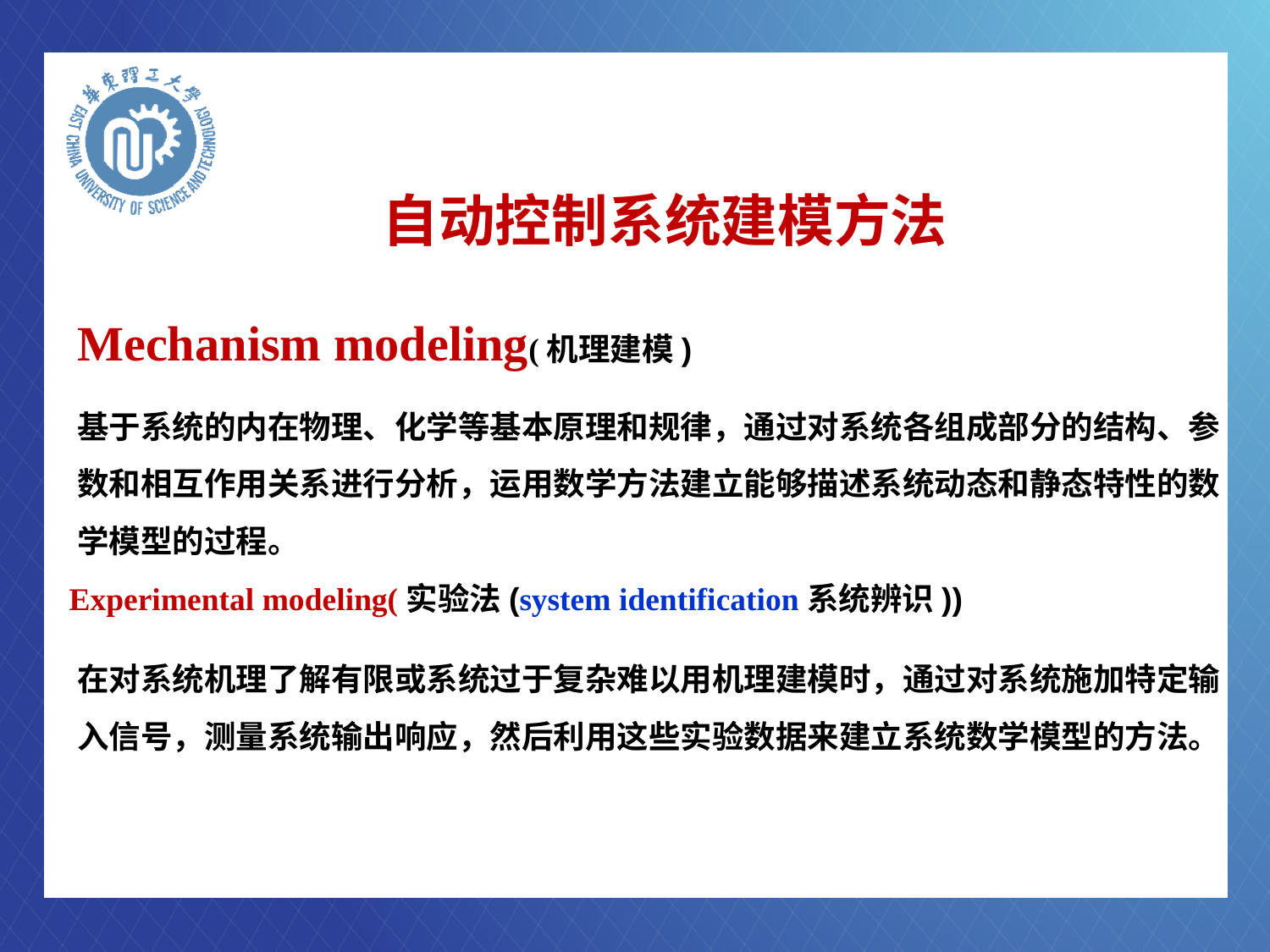

自动控制系统建模方法
Mechanism modeling(机理建模)
基于系统的内在物理、化学等基本原理和规律，通过对系统各组成部分的结构、参数和相互作用关系进行分析，运用数学方法建立能够描述系统动态和静态特性的数学模型的过程。
Experimental modeling(实验法(system identification系统辨识))
在对系统机理了解有限或系统过于复杂难以用机理建模时，通过对系统施加特定输入信号，测量系统输出响应，然后利用这些实验数据来建立系统数学模型的方法。